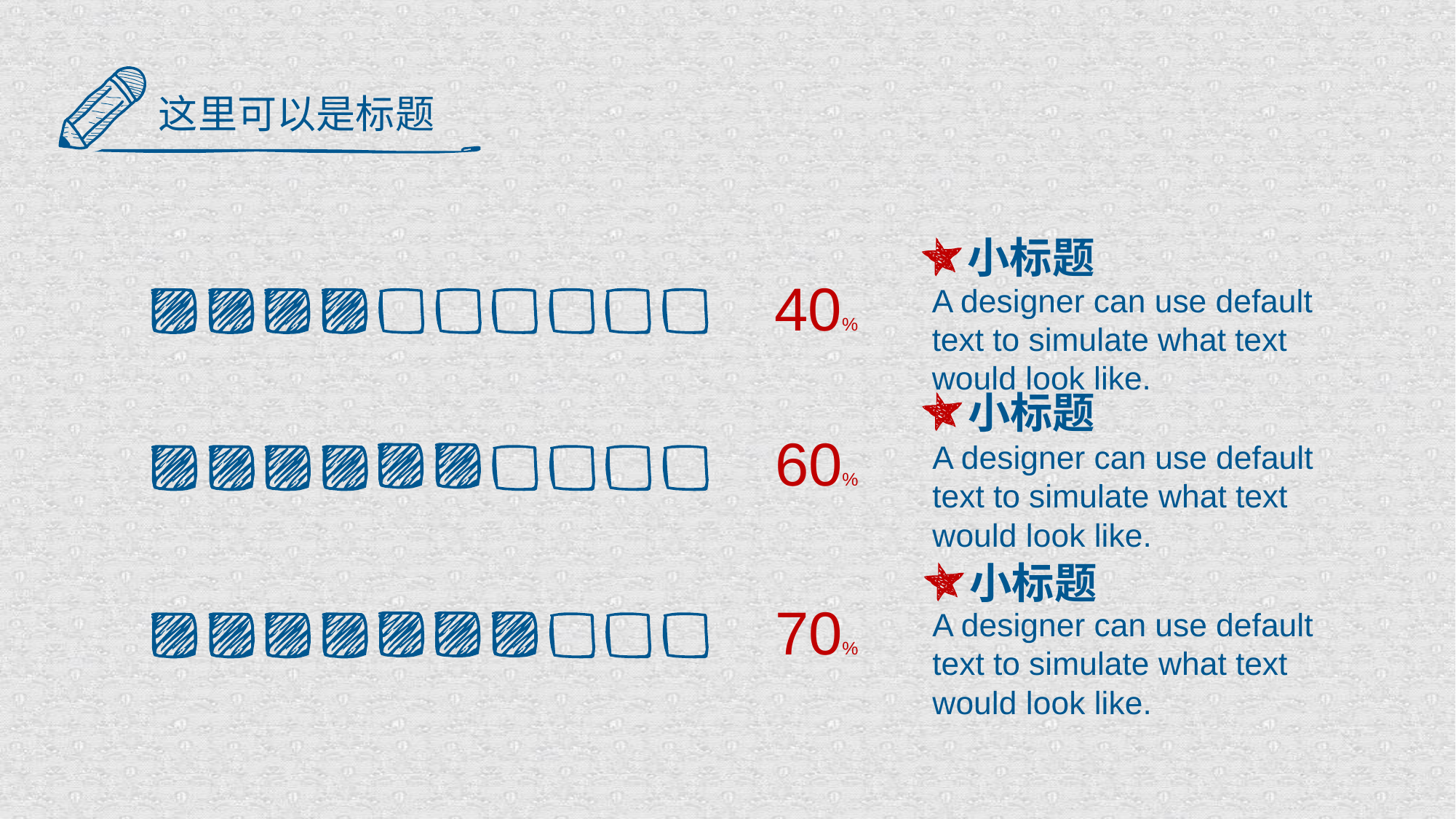

这里可以是标题

小标题

40%
A designer can use default text to simulate what text would look like.

小标题

60%
A designer can use default text to simulate what text would look like.

小标题

70%
A designer can use default text to simulate what text would look like.